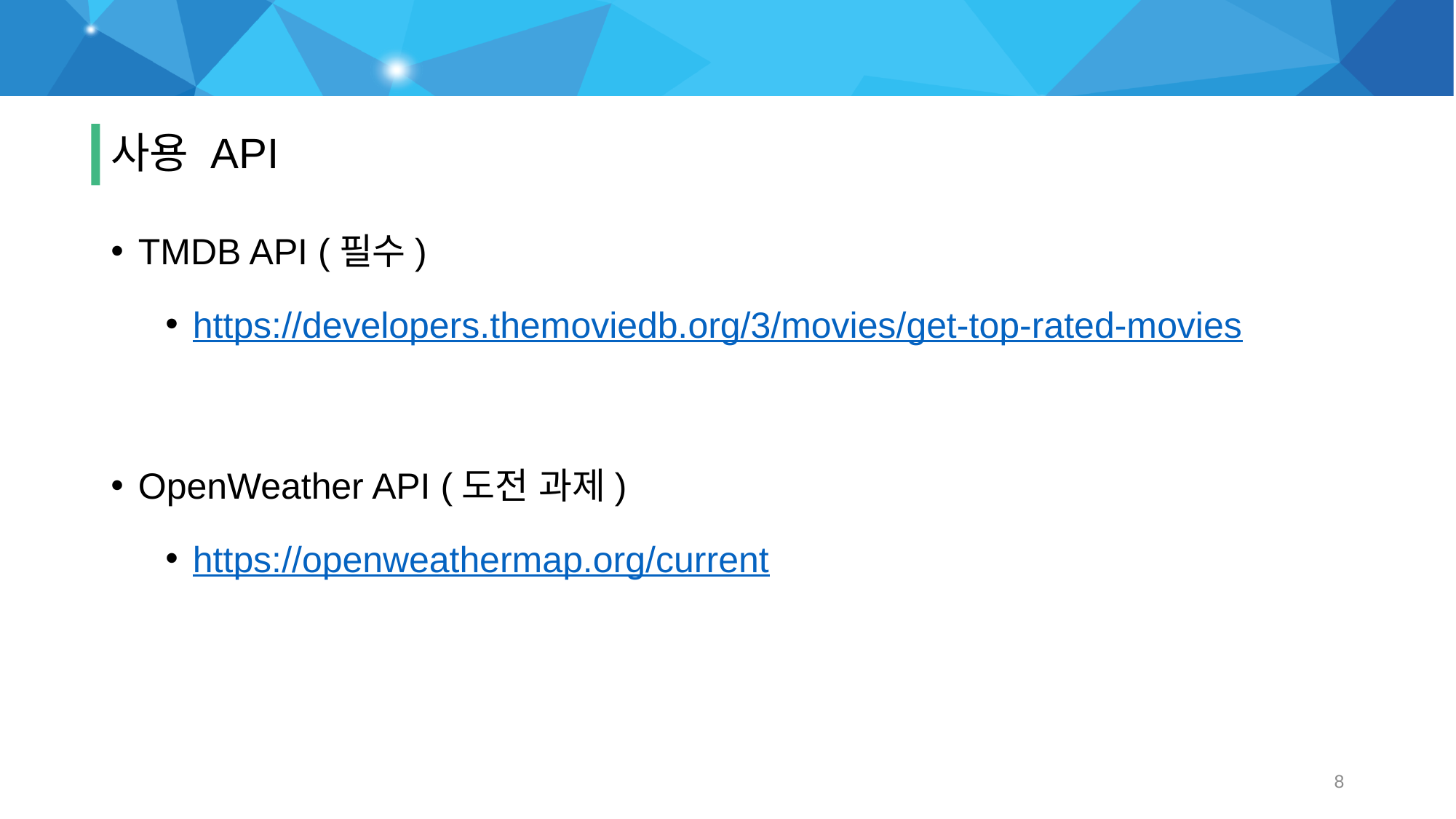

# 준비사항
사용 API
TMDB API (필수)
https://developers.themoviedb.org/3/movies/get-top-rated-movies

OpenWeather API (도전 과제)
https://openweathermap.org/current
8